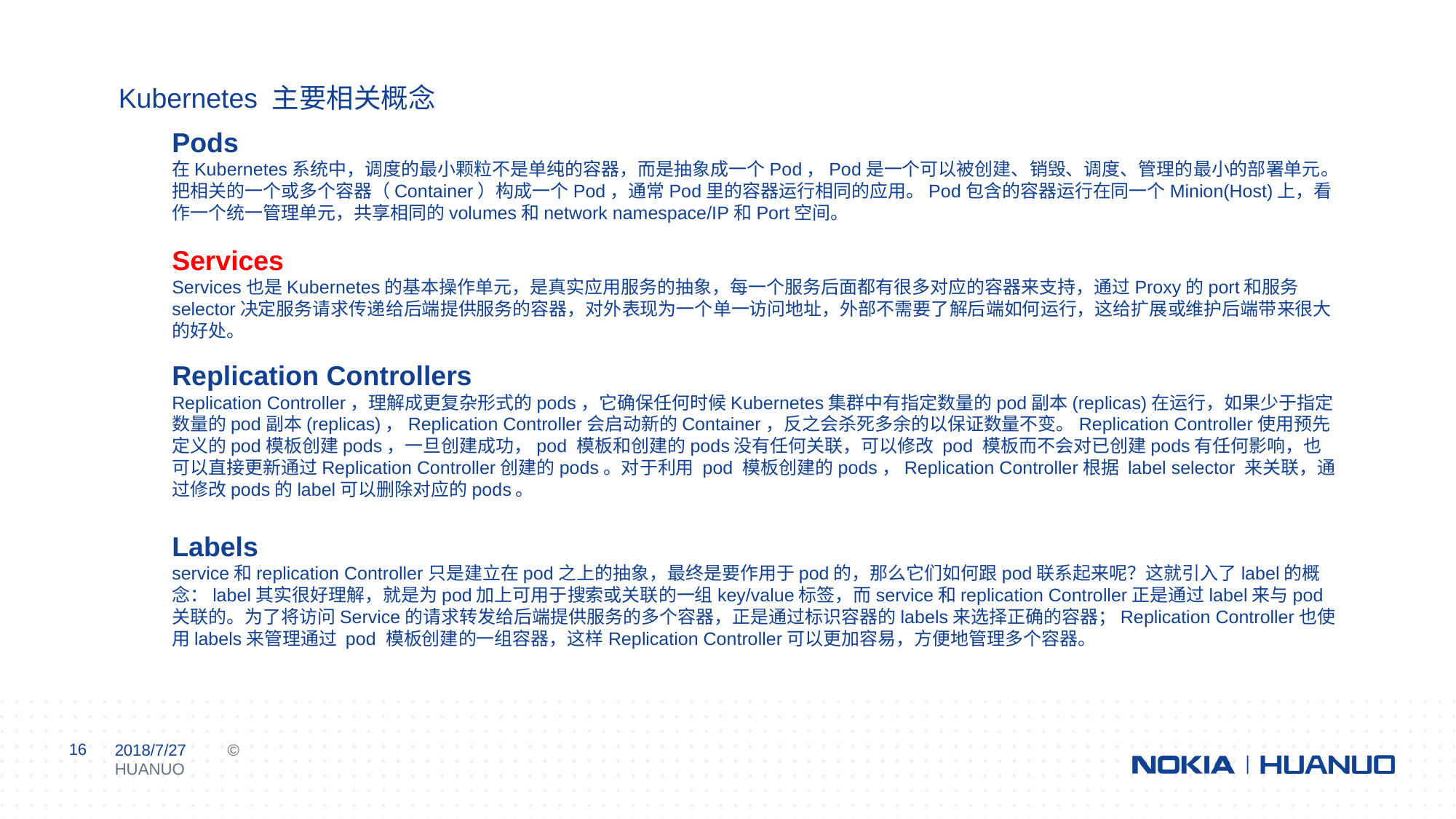

Kubernetes 主要相关概念
Pods
在Kubernetes系统中，调度的最小颗粒不是单纯的容器，而是抽象成一个Pod，Pod是一个可以被创建、销毁、调度、管理的最小的部署单元。把相关的一个或多个容器（Container）构成一个Pod，通常Pod里的容器运行相同的应用。Pod包含的容器运行在同一个Minion(Host)上，看作一个统一管理单元，共享相同的volumes和network namespace/IP和Port空间。

Services
Services也是Kubernetes的基本操作单元，是真实应用服务的抽象，每一个服务后面都有很多对应的容器来支持，通过Proxy的port和服务selector决定服务请求传递给后端提供服务的容器，对外表现为一个单一访问地址，外部不需要了解后端如何运行，这给扩展或维护后端带来很大的好处。
Replication Controllers
Replication Controller，理解成更复杂形式的pods，它确保任何时候Kubernetes集群中有指定数量的pod副本(replicas)在运行，如果少于指定数量的pod副本(replicas)，Replication Controller会启动新的Container，反之会杀死多余的以保证数量不变。Replication Controller使用预先定义的pod模板创建pods，一旦创建成功，pod 模板和创建的pods没有任何关联，可以修改 pod 模板而不会对已创建pods有任何影响，也可以直接更新通过Replication Controller创建的pods。对于利用 pod 模板创建的pods，Replication Controller根据 label selector 来关联，通过修改pods的label可以删除对应的pods。
Labels
service和replication Controller只是建立在pod之上的抽象，最终是要作用于pod的，那么它们如何跟pod联系起来呢？这就引入了label的概念：label其实很好理解，就是为pod加上可用于搜索或关联的一组key/value标签，而service和replication Controller正是通过label来与pod关联的。为了将访问Service的请求转发给后端提供服务的多个容器，正是通过标识容器的labels来选择正确的容器；Replication Controller也使用labels来管理通过 pod 模板创建的一组容器，这样Replication Controller可以更加容易，方便地管理多个容器。